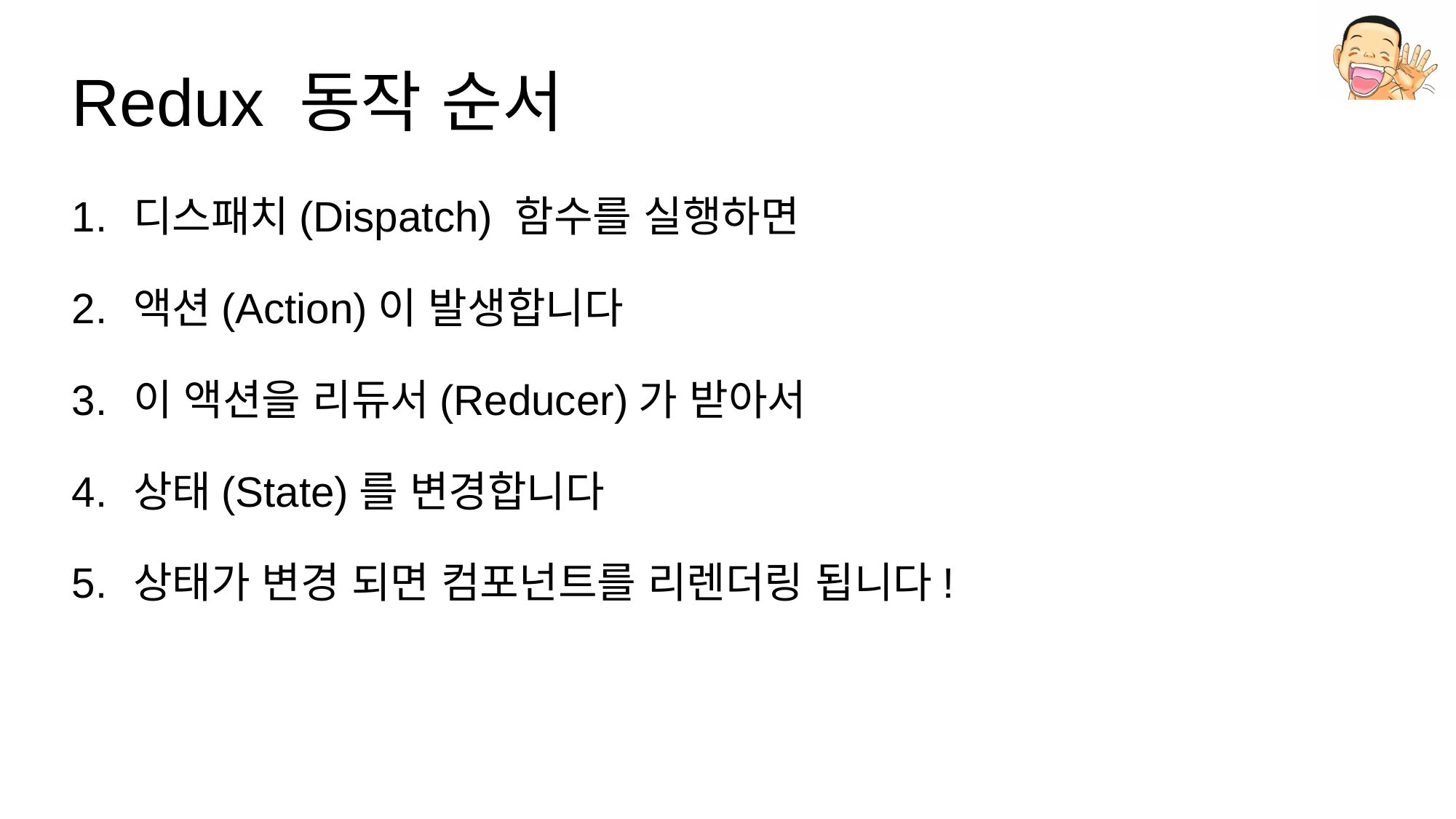

# Redux 동작 순서
디스패치(Dispatch) 함수를 실행하면
액션(Action)이 발생합니다
이 액션을 리듀서(Reducer)가 받아서
상태(State)를 변경합니다
상태가 변경 되면 컴포넌트를 리렌더링 됩니다!